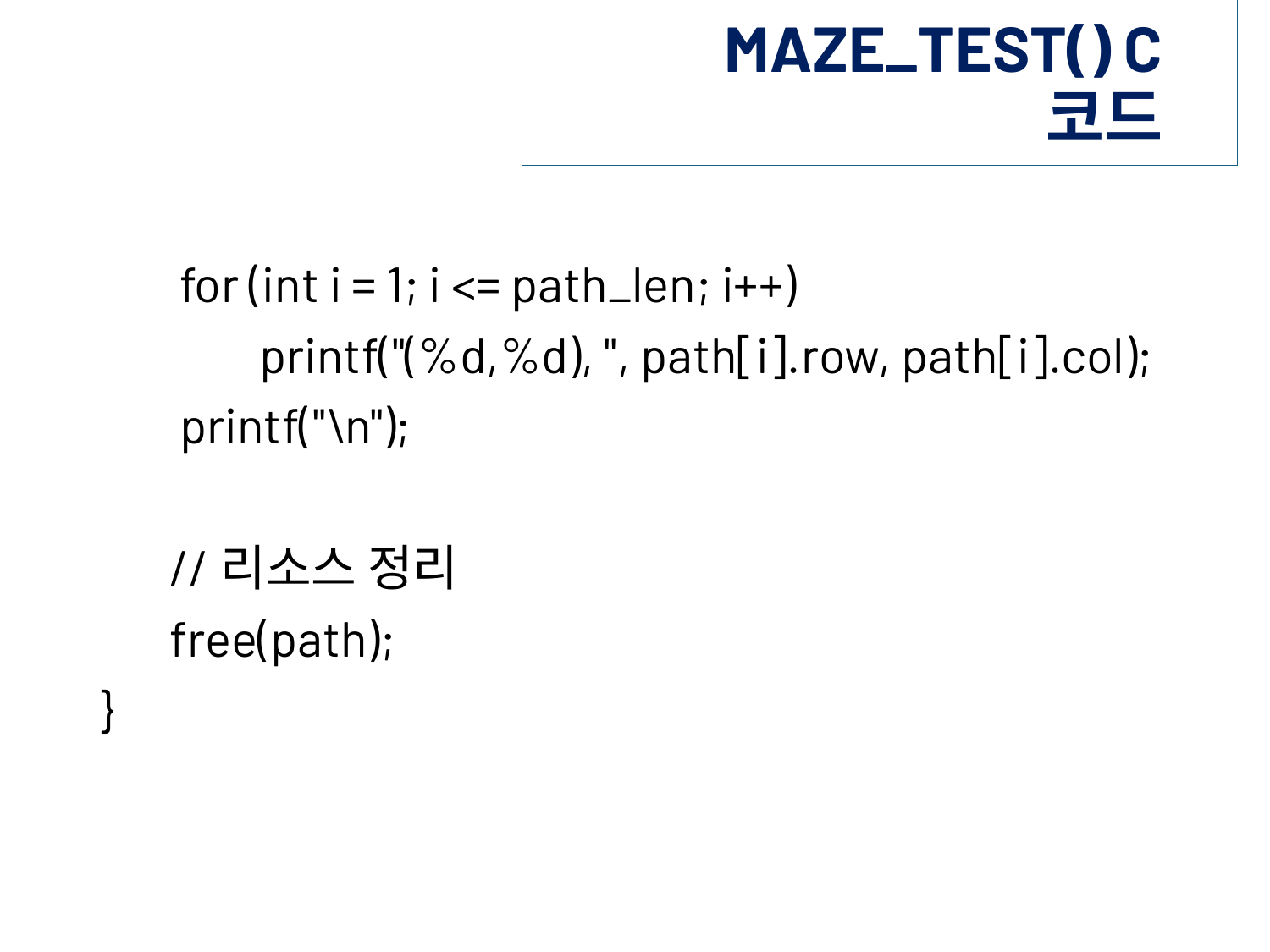

# MAZE_TEST() C 코드
        for (int i = 1; i <= path_len; i++)
                printf("(%d,%d), ", path[i].row, path[i].col);
        printf("\n");

       //리소스 정리
       free(path);
}